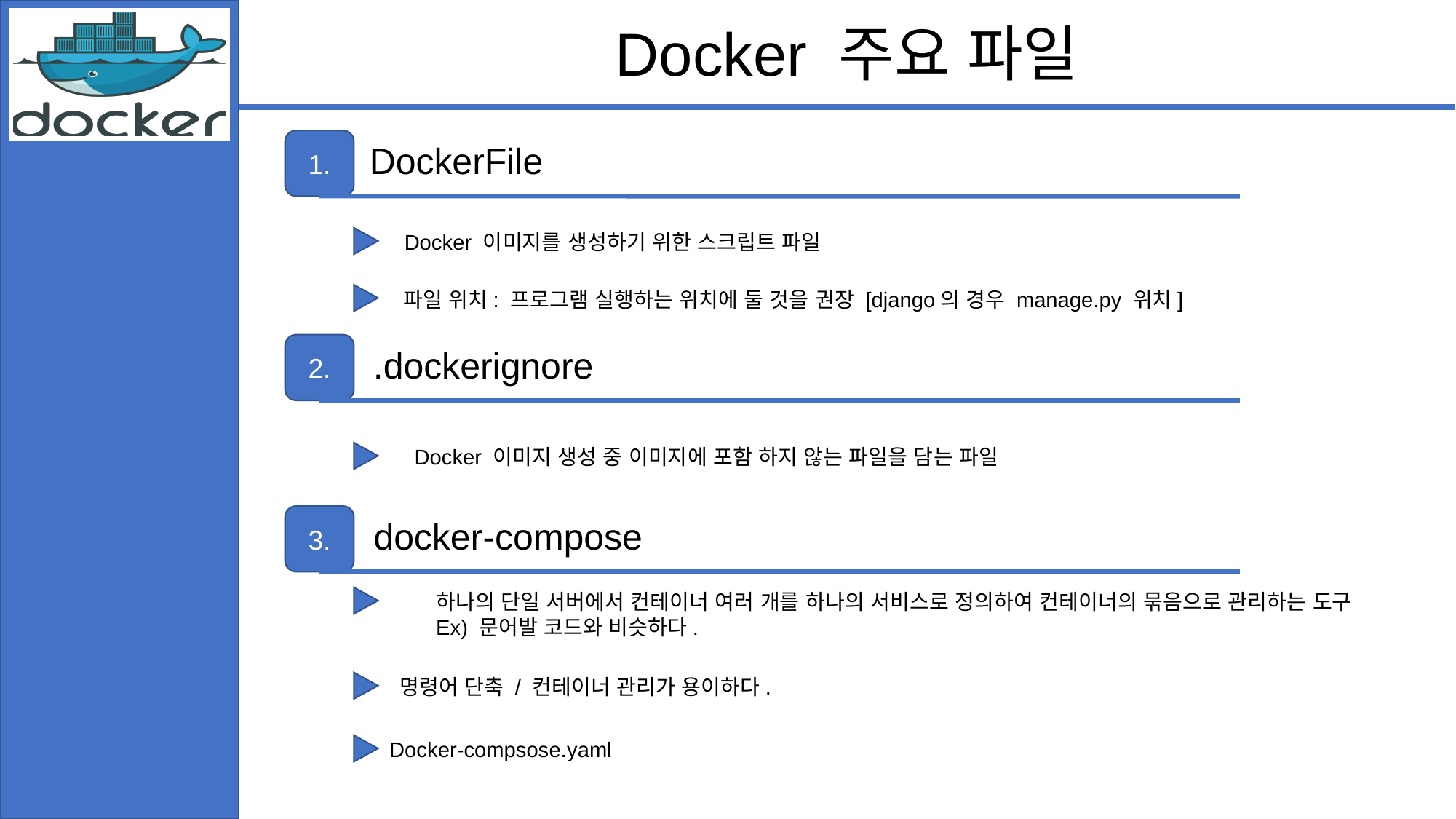

Docker 주요 파일
1.
DockerFile
Docker 이미지를 생성하기 위한 스크립트 파일

파일 위치: 프로그램 실행하는 위치에 둘 것을 권장 [django의 경우 manage.py 위치]

2.
.dockerignore
Docker 이미지 생성 중 이미지에 포함 하지 않는 파일을 담는 파일

3.
docker-compose
하나의 단일 서버에서 컨테이너 여러 개를 하나의 서비스로 정의하여 컨테이너의 묶음으로 관리하는 도구
Ex) 문어발 코드와 비슷하다.

명령어 단축 / 컨테이너 관리가 용이하다.

Docker-compsose.yaml